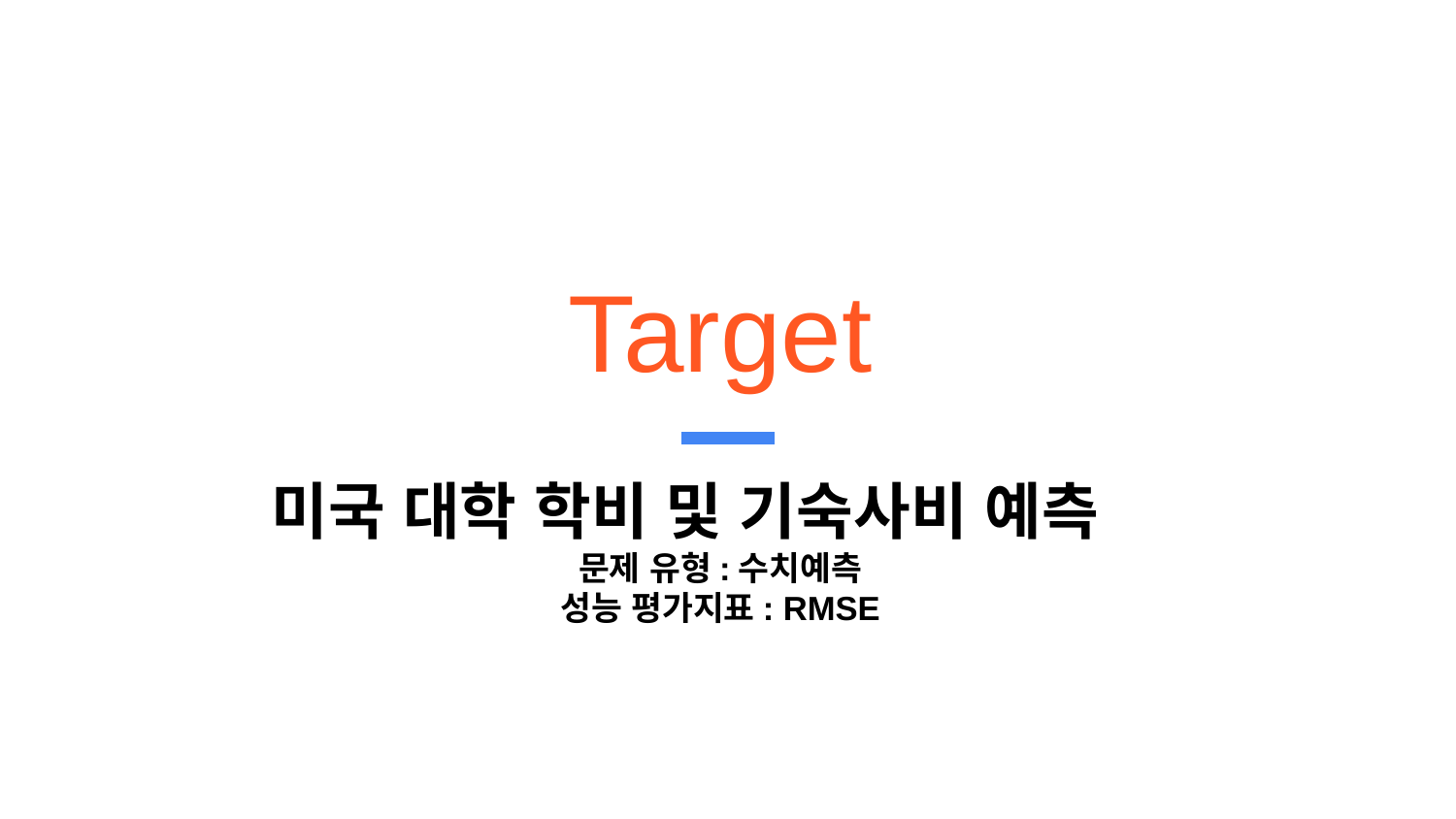

# Target
미국 대학 학비 및 기숙사비 예측
문제 유형:수치예측
성능 평가지표: RMSE